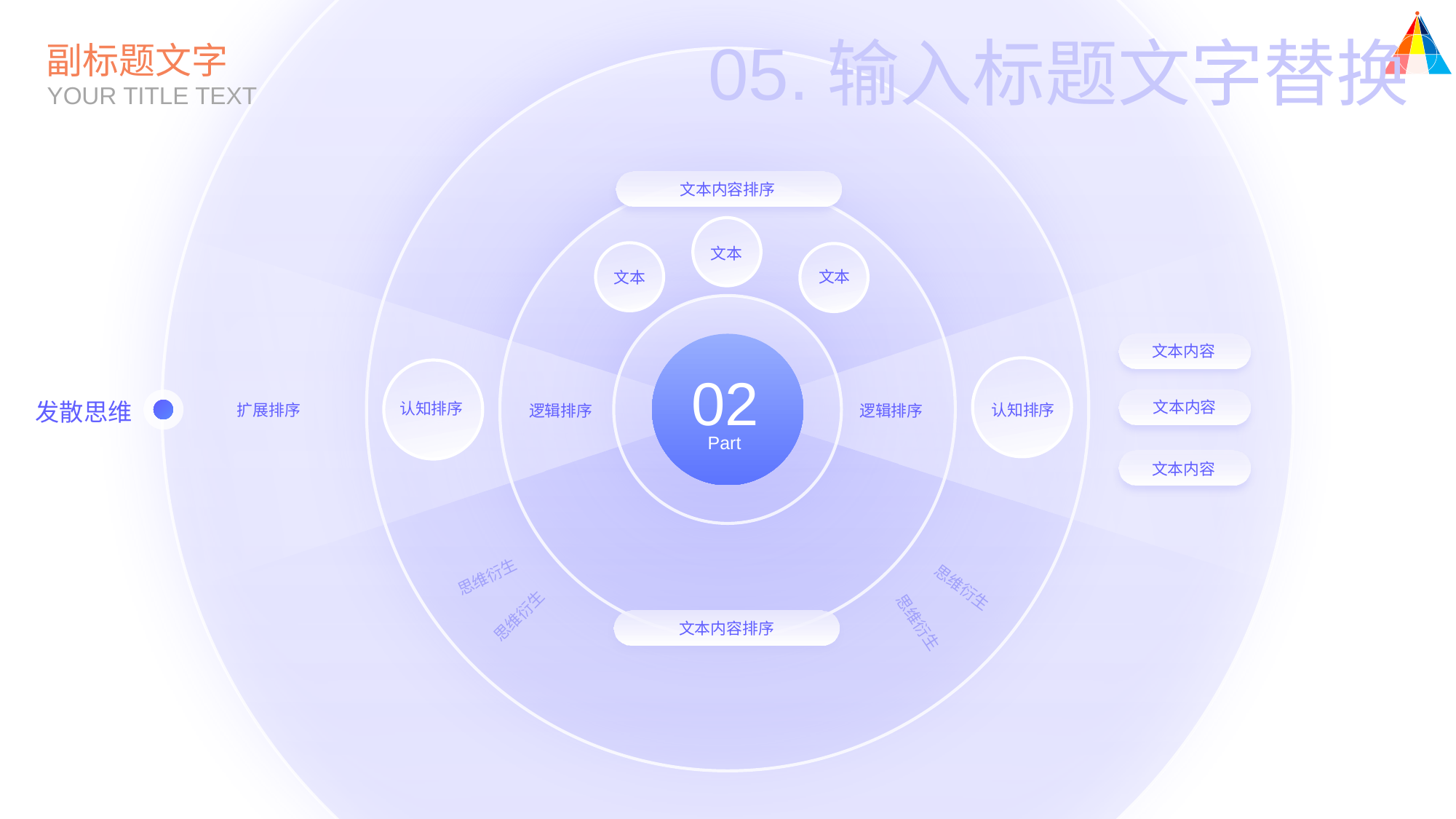

05.输入标题文字替换
副标题文字

YOUR TITLE TEXT

文本内容排序

文本

文本
文本

文本内容

02

文本内容
发散思维
认知排序
认知排序
扩展排序
逻辑排序
逻辑排序

Part

文本内容
思维衍生
思维衍生
思维衍生
思维衍生

文本内容排序